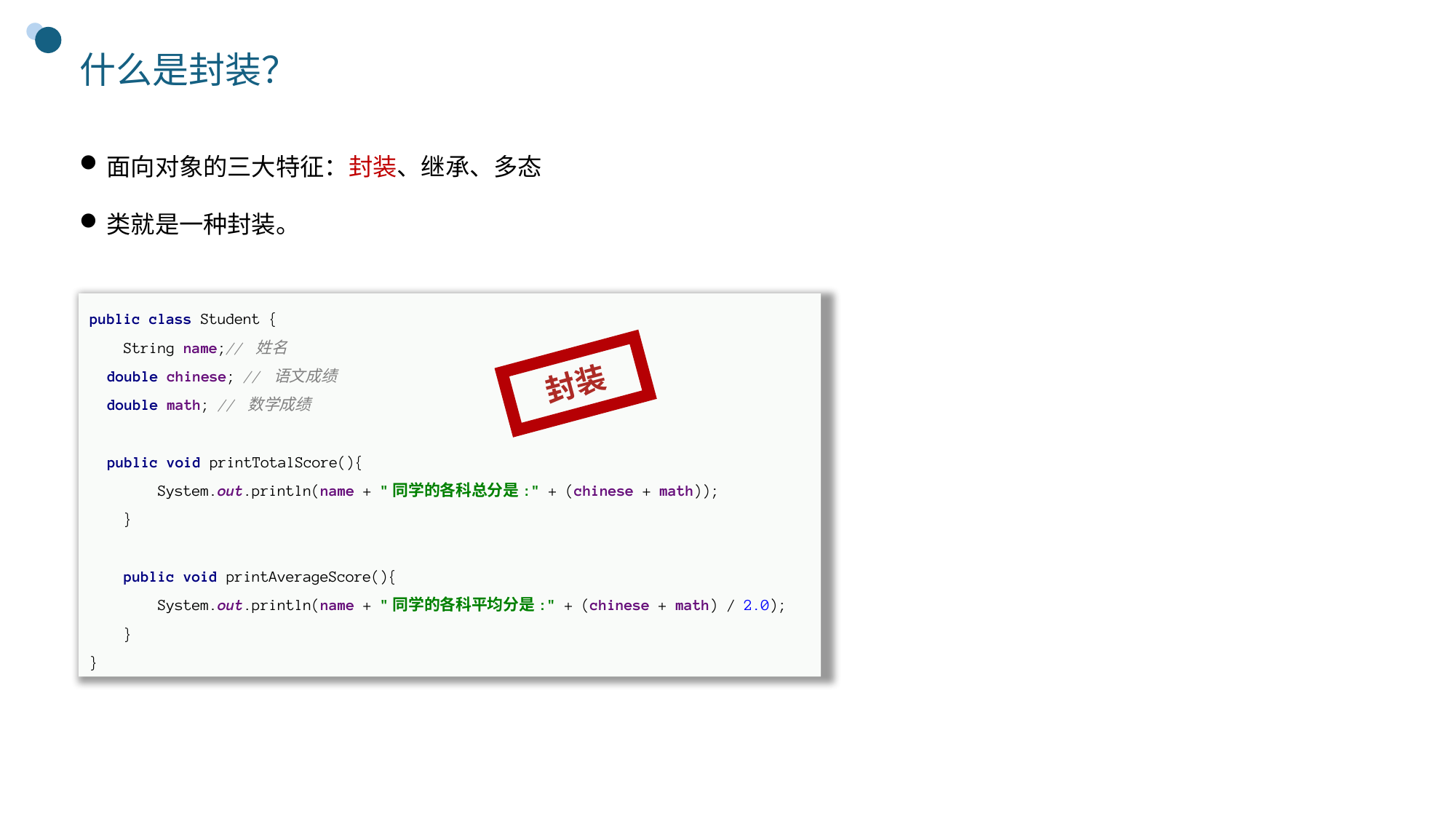

# 什么是封装？
面向对象的三大特征：封装、继承、多态
类就是一种封装。
public class Student {
    String name;// 姓名
    double chinese; // 语文成绩
    double math; // 数学成绩
    public void printTotalScore(){
        System.out.println(name + "同学的各科总分是:" + (chinese + math));
    }
    public void printAverageScore(){
        System.out.println(name + "同学的各科平均分是:" + (chinese + math) / 2.0);
    }
}

封装